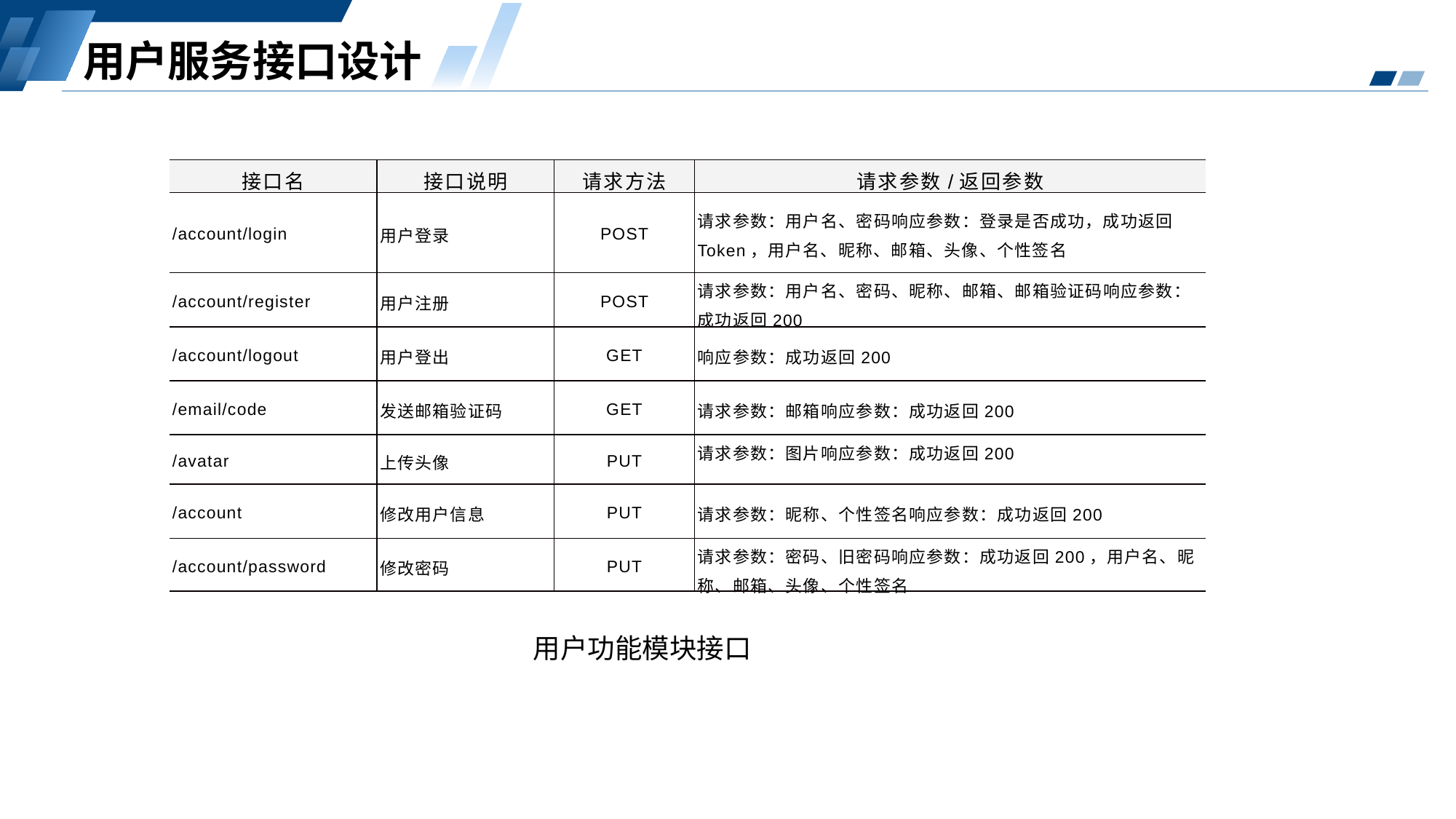

用户服务接口设计

| 接口名 | 接口说明 | 请求方法 | 请求参数/返回参数 |
| --- | --- | --- | --- |
| /account/login | 用户登录 | POST | 请求参数：用户名、密码响应参数：登录是否成功，成功返回Token，用户名、昵称、邮箱、头像、个性签名 |
| /account/register | 用户注册 | POST | 请求参数：用户名、密码、昵称、邮箱、邮箱验证码响应参数：成功返回200 |
| /account/logout | 用户登出 | GET | 响应参数：成功返回200 |
| /email/code | 发送邮箱验证码 | GET | 请求参数：邮箱响应参数：成功返回200 |
| /avatar | 上传头像 | PUT | 请求参数：图片响应参数：成功返回200 |
| /account | 修改用户信息 | PUT | 请求参数：昵称、个性签名响应参数：成功返回200 |
| /account/password | 修改密码 | PUT | 请求参数：密码、旧密码响应参数：成功返回200，用户名、昵称、邮箱、头像、个性签名 |
用户功能模块接口